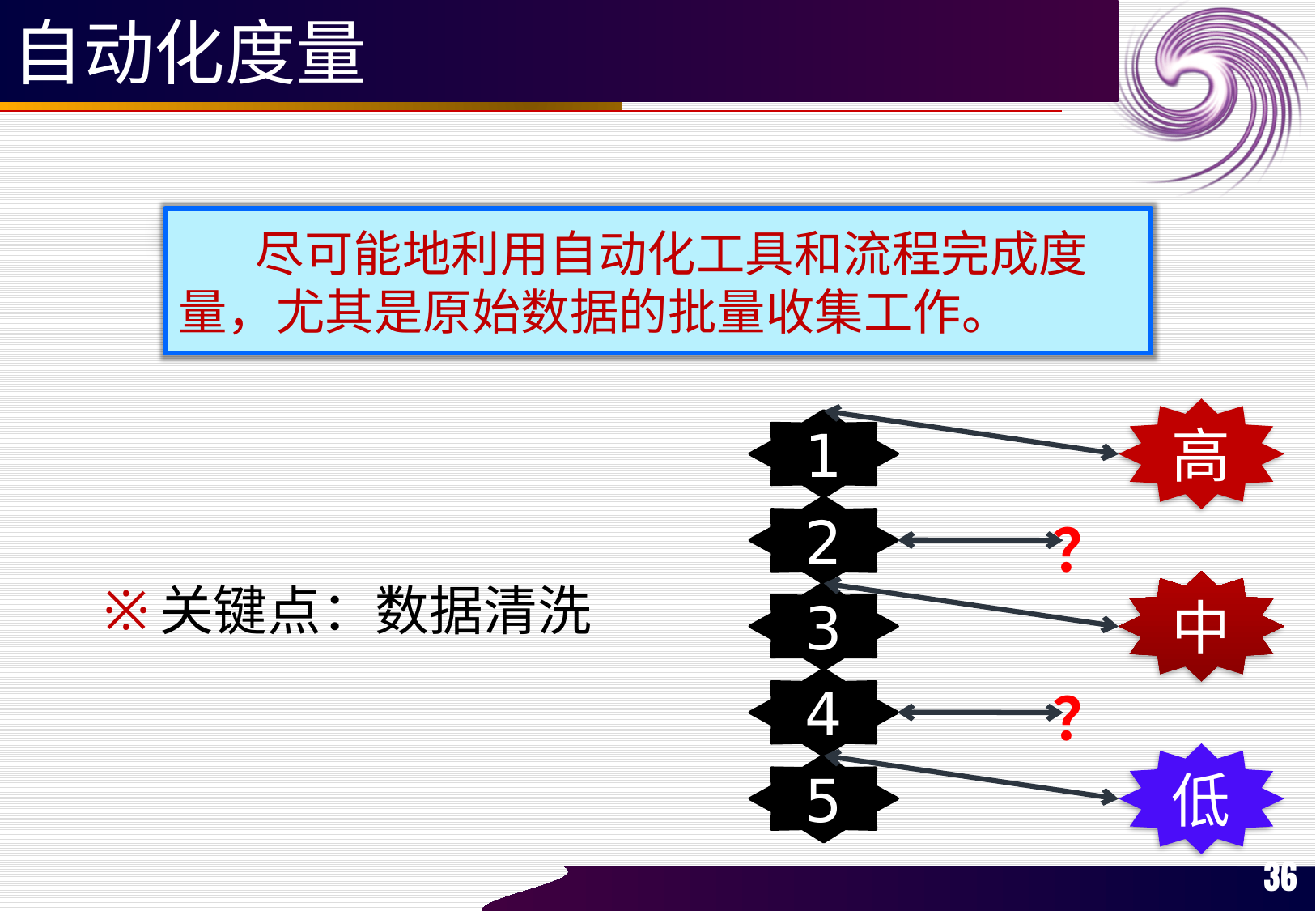

# 自动化度量
      尽可能地利用自动化工具和流程完成度量，尤其是原始数据的批量收集工作。
高
1
2
？
中
3
4
？
低
5
关键点：数据清洗
36